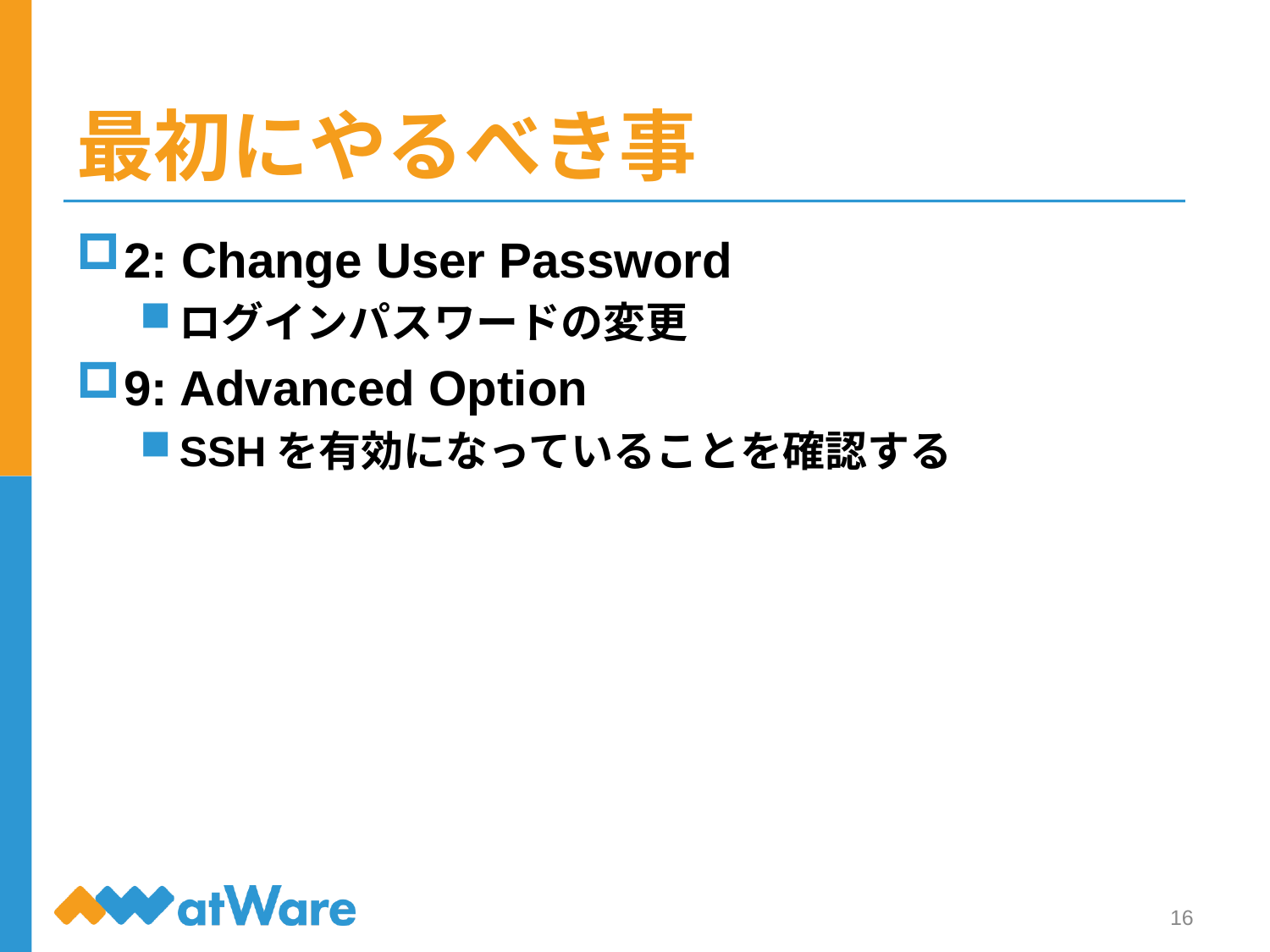

# 最初にやるべき事
2: Change User Password
ログインパスワードの変更
9: Advanced Option
SSHを有効になっていることを確認する

16